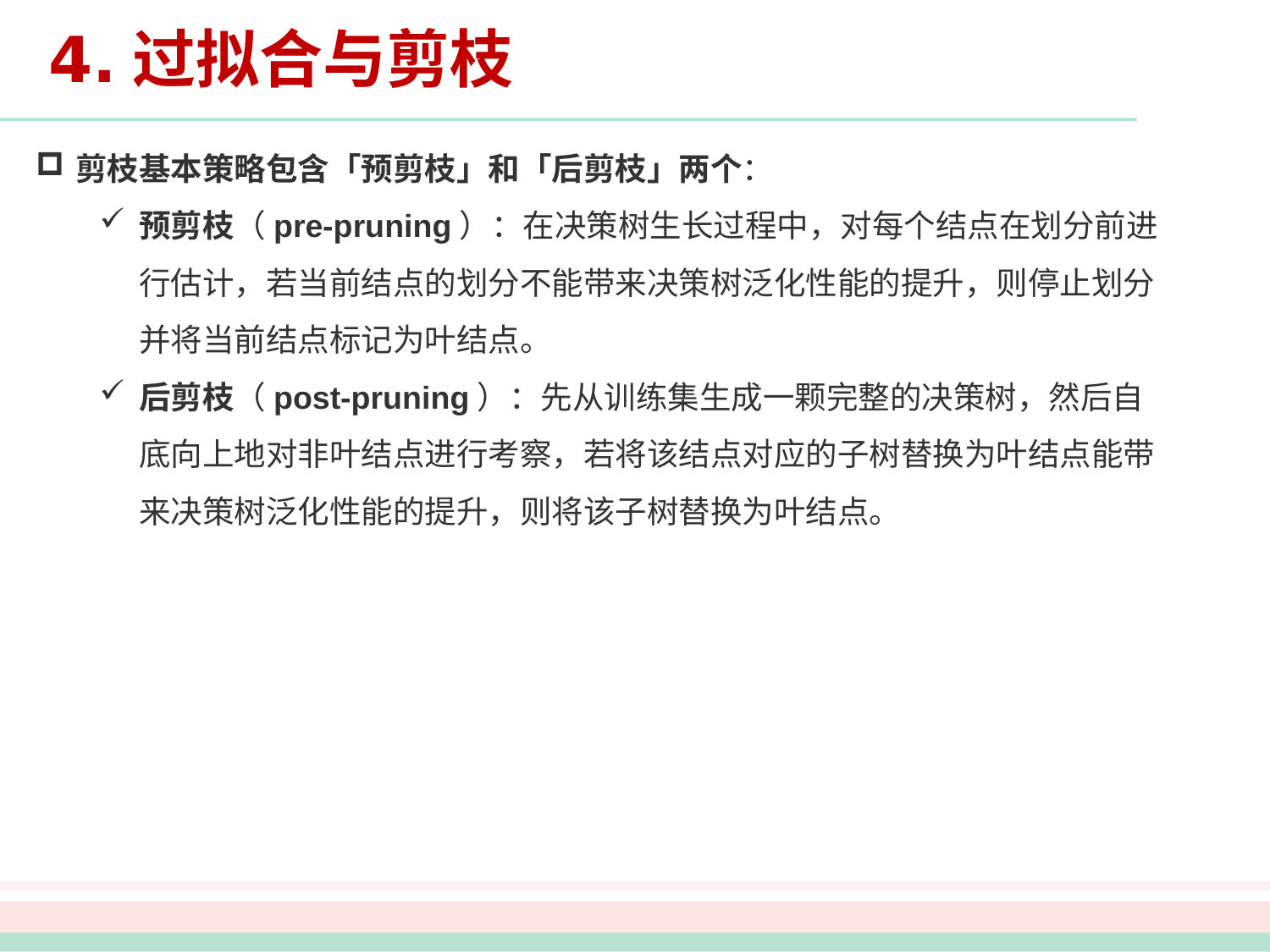

# 4.过拟合与剪枝
剪枝基本策略包含「预剪枝」和「后剪枝」两个：
预剪枝（pre-pruning）：在决策树生长过程中，对每个结点在划分前进行估计，若当前结点的划分不能带来决策树泛化性能的提升，则停止划分并将当前结点标记为叶结点。
后剪枝（post-pruning）：先从训练集生成一颗完整的决策树，然后自底向上地对非叶结点进行考察，若将该结点对应的子树替换为叶结点能带来决策树泛化性能的提升，则将该子树替换为叶结点。